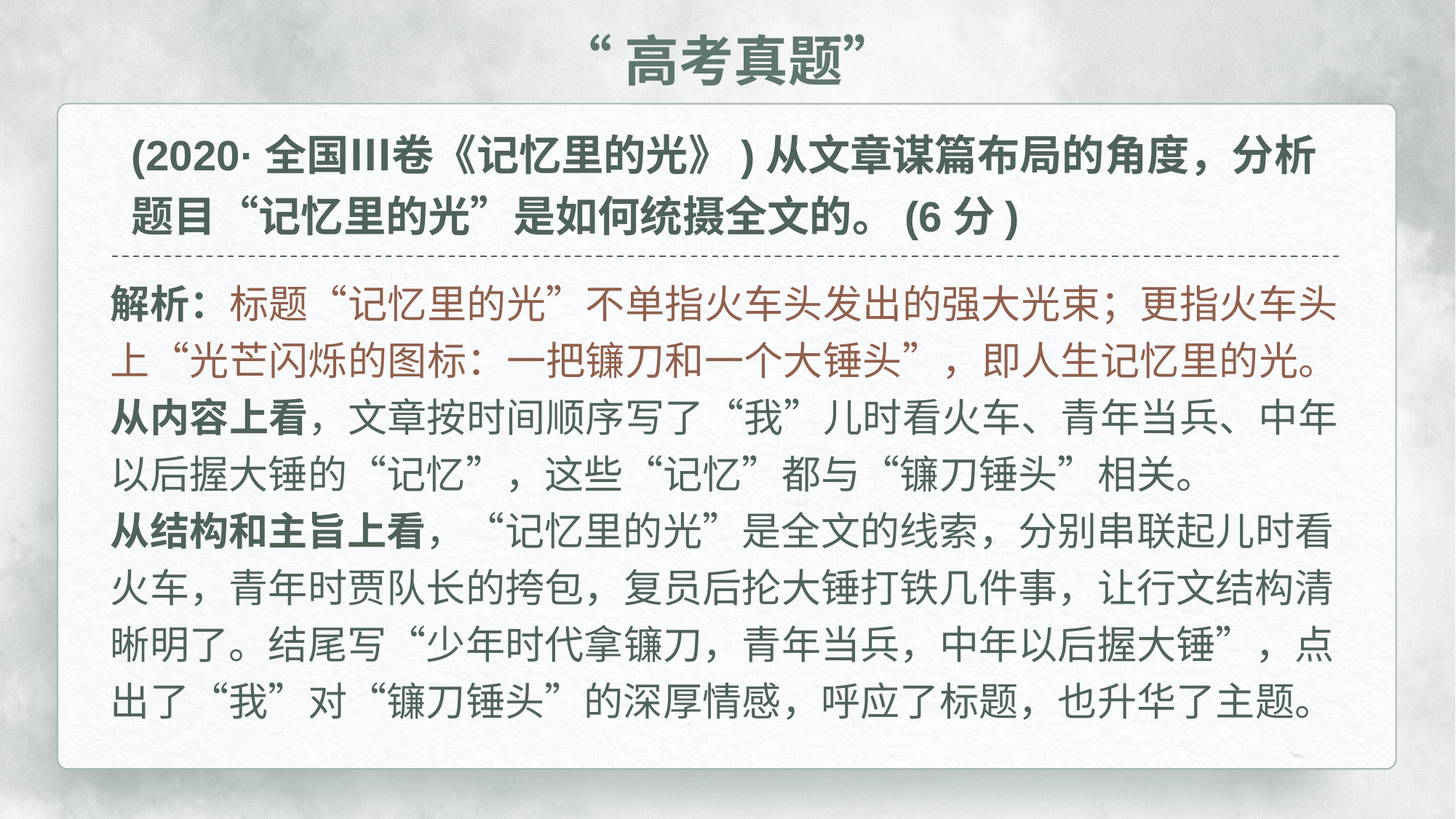

“高考真题”

(2020·全国Ⅲ卷《记忆里的光》)从文章谋篇布局的角度，分析题目“记忆里的光”是如何统摄全文的。(6分)
解析：标题“记忆里的光”不单指火车头发出的强大光束；更指火车头上“光芒闪烁的图标：一把镰刀和一个大锤头”，即人生记忆里的光。从内容上看，文章按时间顺序写了“我”儿时看火车、青年当兵、中年以后握大锤的“记忆”，这些“记忆”都与“镰刀锤头”相关。
从结构和主旨上看，“记忆里的光”是全文的线索，分别串联起儿时看火车，青年时贾队长的挎包，复员后抡大锤打铁几件事，让行文结构清晰明了。结尾写“少年时代拿镰刀，青年当兵，中年以后握大锤”，点出了“我”对“镰刀锤头”的深厚情感，呼应了标题，也升华了主题。